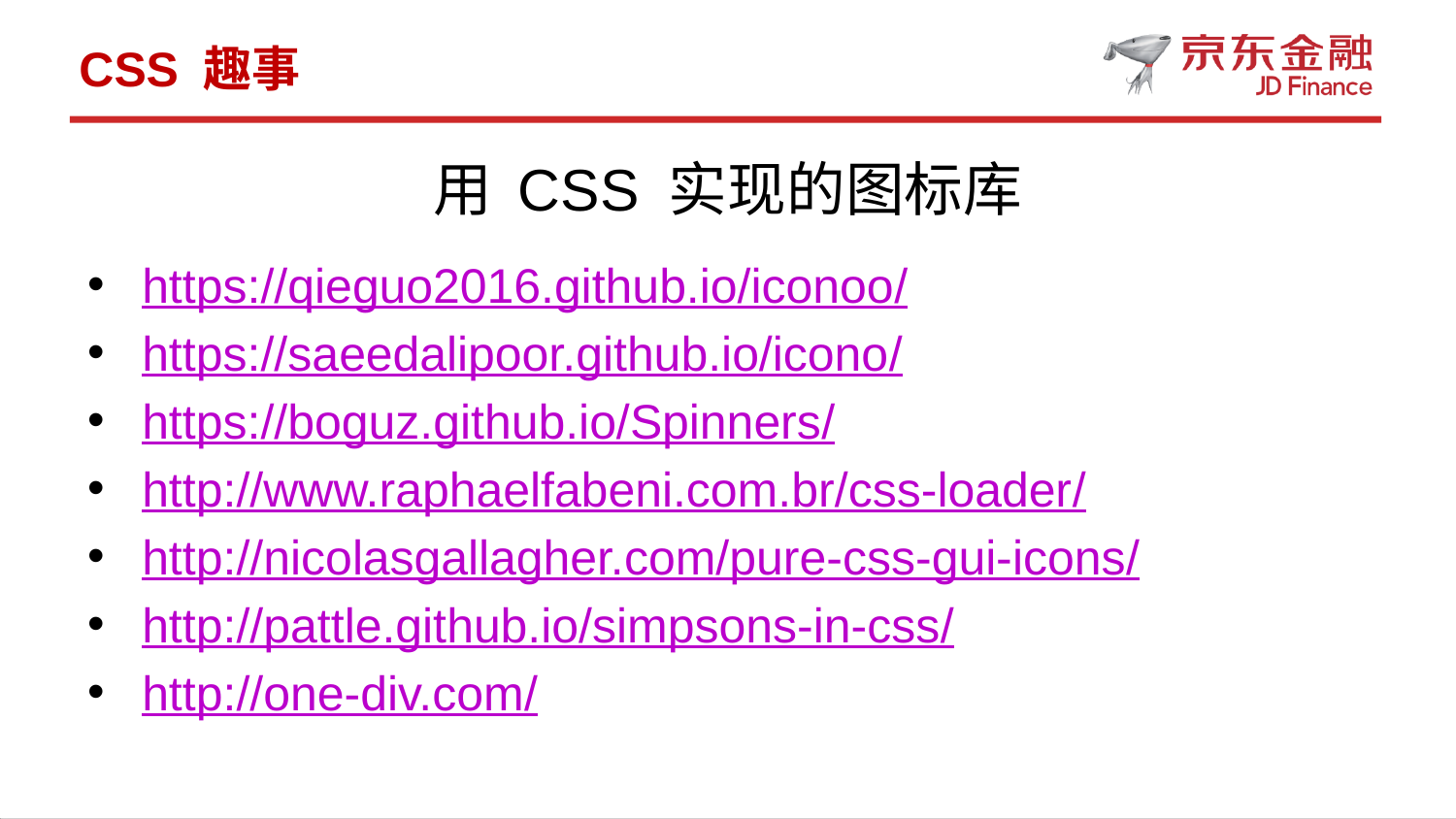

CSS 趣事
# 用 CSS 实现的图标库
https://qieguo2016.github.io/iconoo/
https://saeedalipoor.github.io/icono/
https://boguz.github.io/Spinners/
http://www.raphaelfabeni.com.br/css-loader/
http://nicolasgallagher.com/pure-css-gui-icons/
http://pattle.github.io/simpsons-in-css/
http://one-div.com/